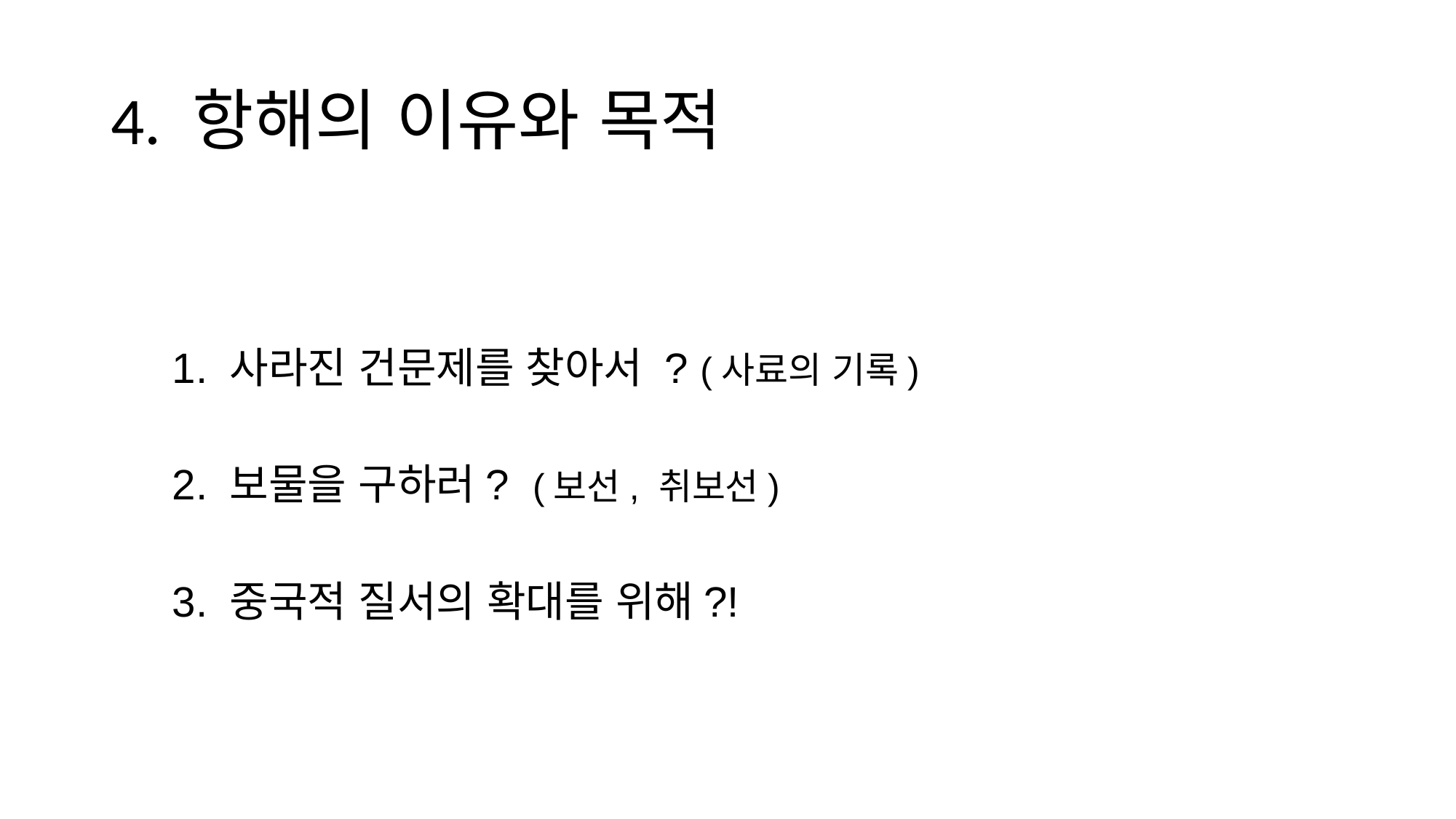

# 4. 항해의 이유와 목적

	1. 사라진 건문제를 찾아서 ? (사료의 기록)
	2. 보물을 구하러?  (보선, 취보선)
	3. 중국적 질서의 확대를 위해?!